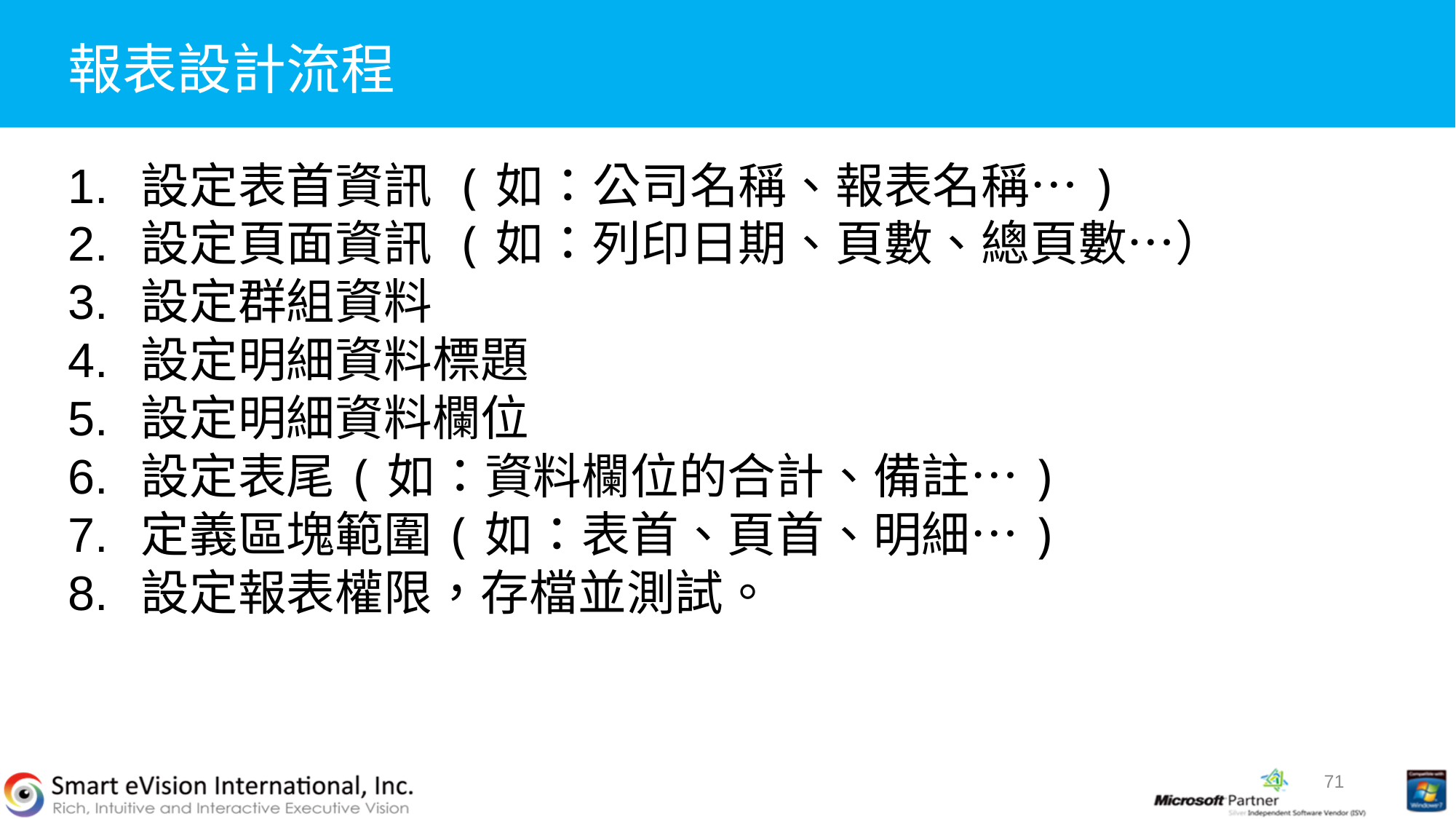

# 報表設計流程
設定表首資訊 (如：公司名稱、報表名稱…)
設定頁面資訊 (如：列印日期、頁數、總頁數…）
設定群組資料
設定明細資料標題
設定明細資料欄位
設定表尾(如：資料欄位的合計、備註…)
定義區塊範圍(如：表首、頁首、明細…)
設定報表權限，存檔並測試。

71